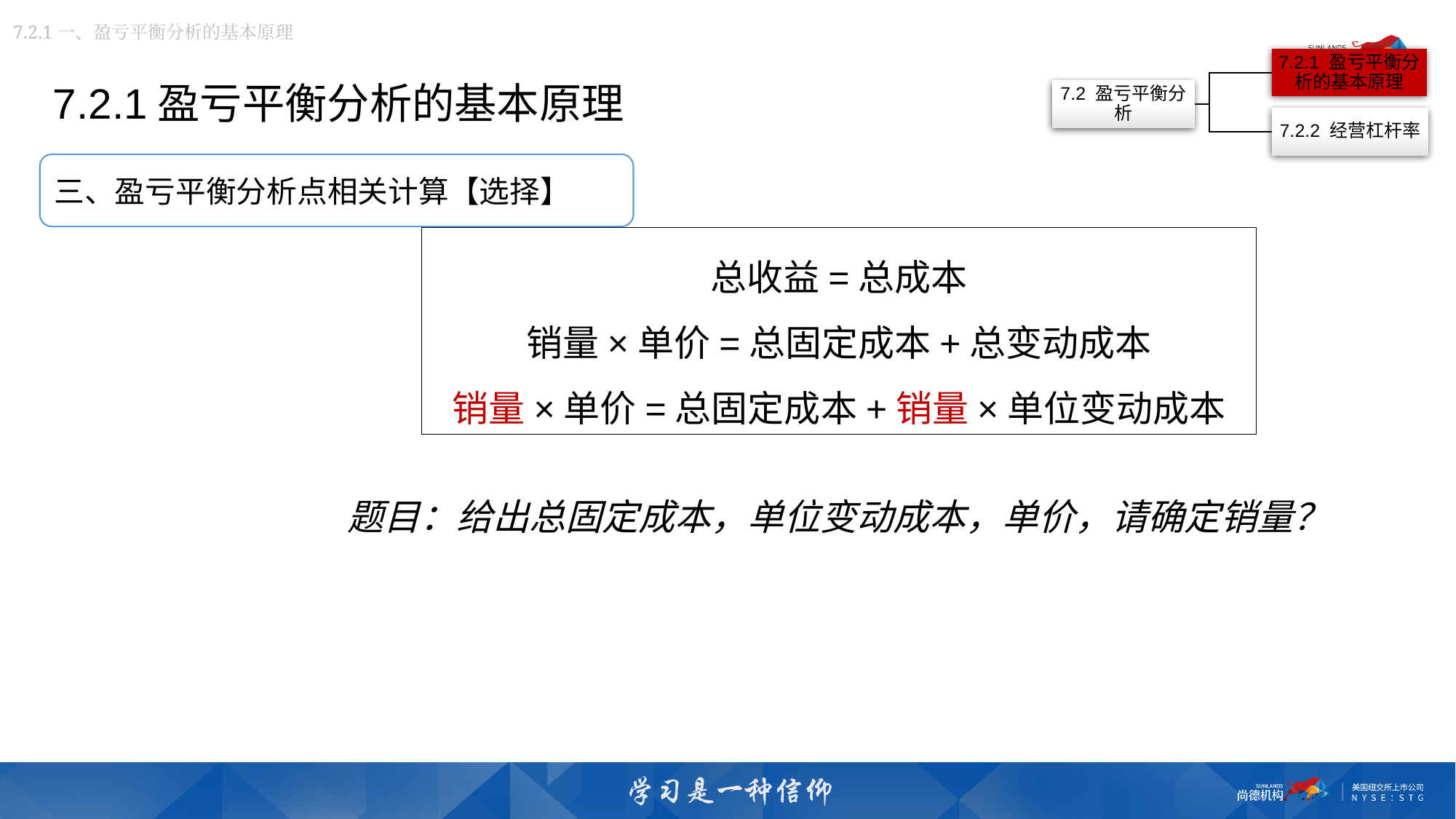

7.2 盈亏平衡分析
7.2.1 盈亏平衡分析的基本原理
7.2.2 经营杠杆率
7.2.1一、盈亏平衡分析的基本原理
7.2.1盈亏平衡分析的基本原理
三、盈亏平衡分析点相关计算【选择】
总收益=总成本
销量×单价=总固定成本+总变动成本
销量×单价=总固定成本+销量×单位变动成本
题目：给出总固定成本，单位变动成本，单价，请确定销量？